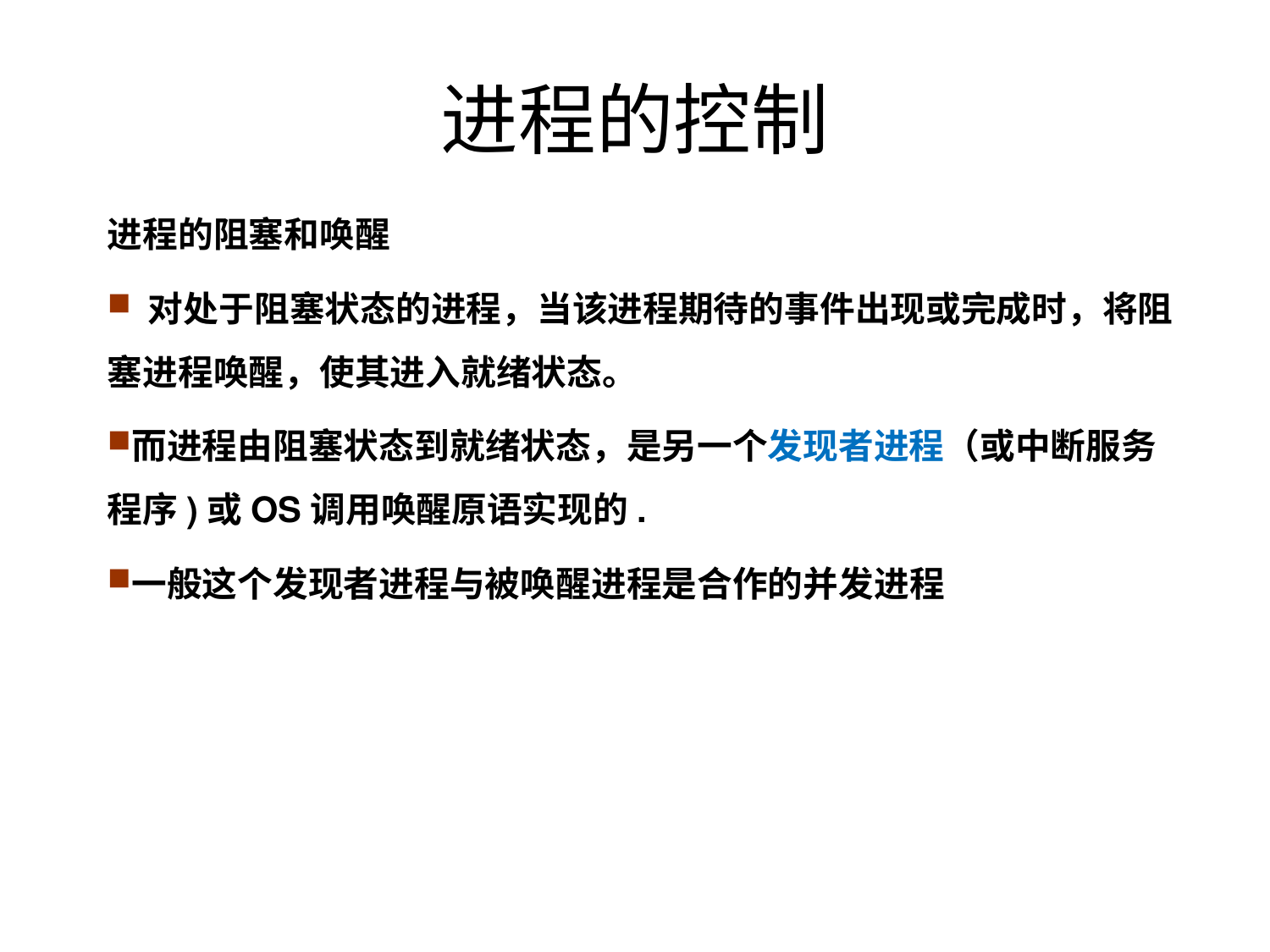

进程的控制
进程的阻塞和唤醒
 对处于阻塞状态的进程，当该进程期待的事件出现或完成时，将阻塞进程唤醒，使其进入就绪状态。
而进程由阻塞状态到就绪状态，是另一个发现者进程（或中断服务程序)或OS调用唤醒原语实现的.
一般这个发现者进程与被唤醒进程是合作的并发进程